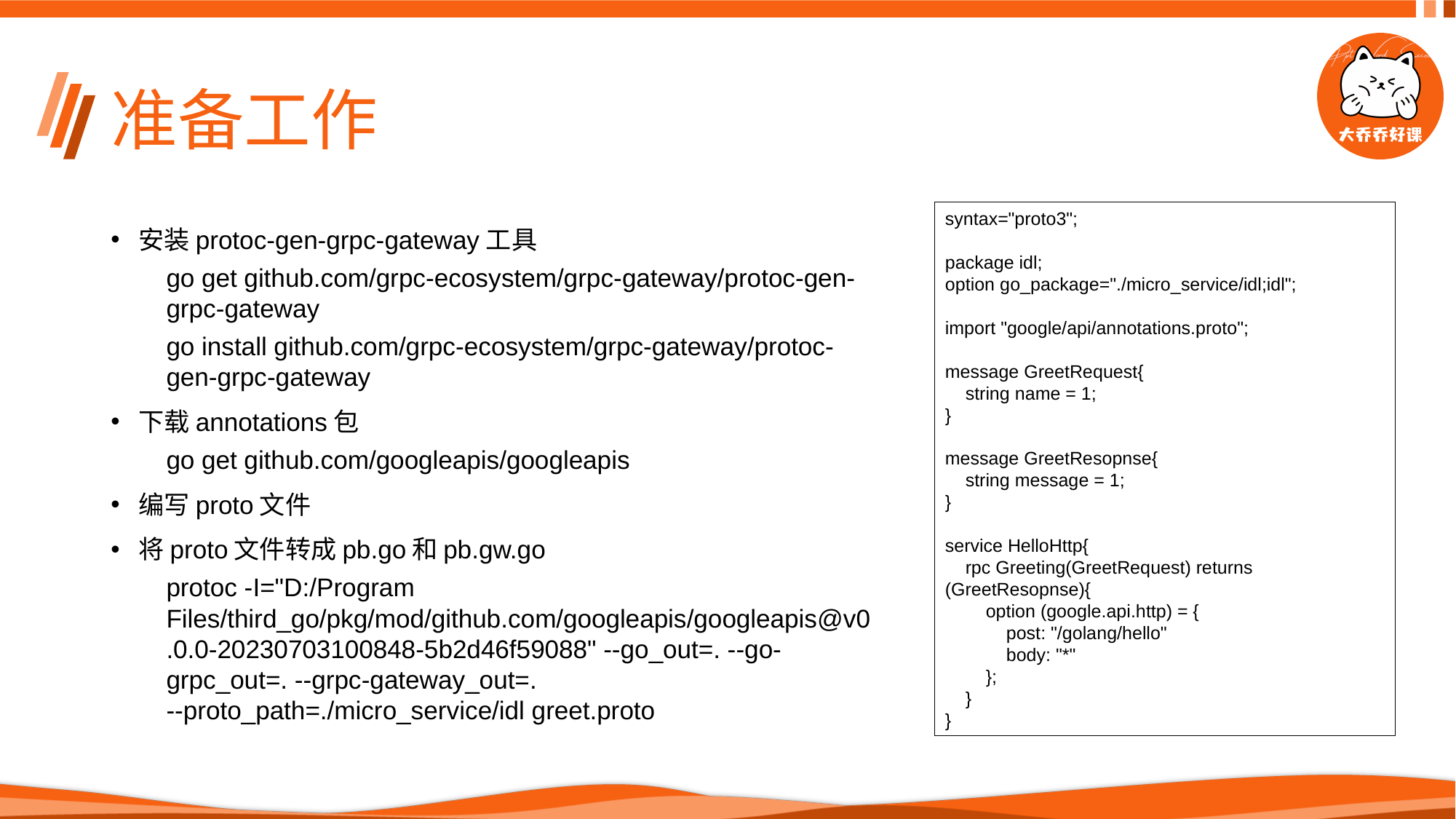

# 准备工作
syntax="proto3";

package idl;
option go_package="./micro_service/idl;idl";

import "google/api/annotations.proto";

message GreetRequest{
    string name = 1;
}

message GreetResopnse{
    string message = 1;
}

service HelloHttp{
    rpc Greeting(GreetRequest) returns (GreetResopnse){
        option (google.api.http) = {
            post: "/golang/hello"
            body: "*"
        };
    }
}
安装protoc-gen-grpc-gateway工具
go get github.com/grpc-ecosystem/grpc-gateway/protoc-gen-grpc-gateway
go install github.com/grpc-ecosystem/grpc-gateway/protoc-gen-grpc-gateway
下载annotations包
go get github.com/googleapis/googleapis
编写proto文件
将proto文件转成pb.go和pb.gw.go
protoc -I="D:/Program Files/third_go/pkg/mod/github.com/googleapis/googleapis@v0.0.0-20230703100848-5b2d46f59088" --go_out=. --go-grpc_out=. --grpc-gateway_out=. --proto_path=./micro_service/idl greet.proto